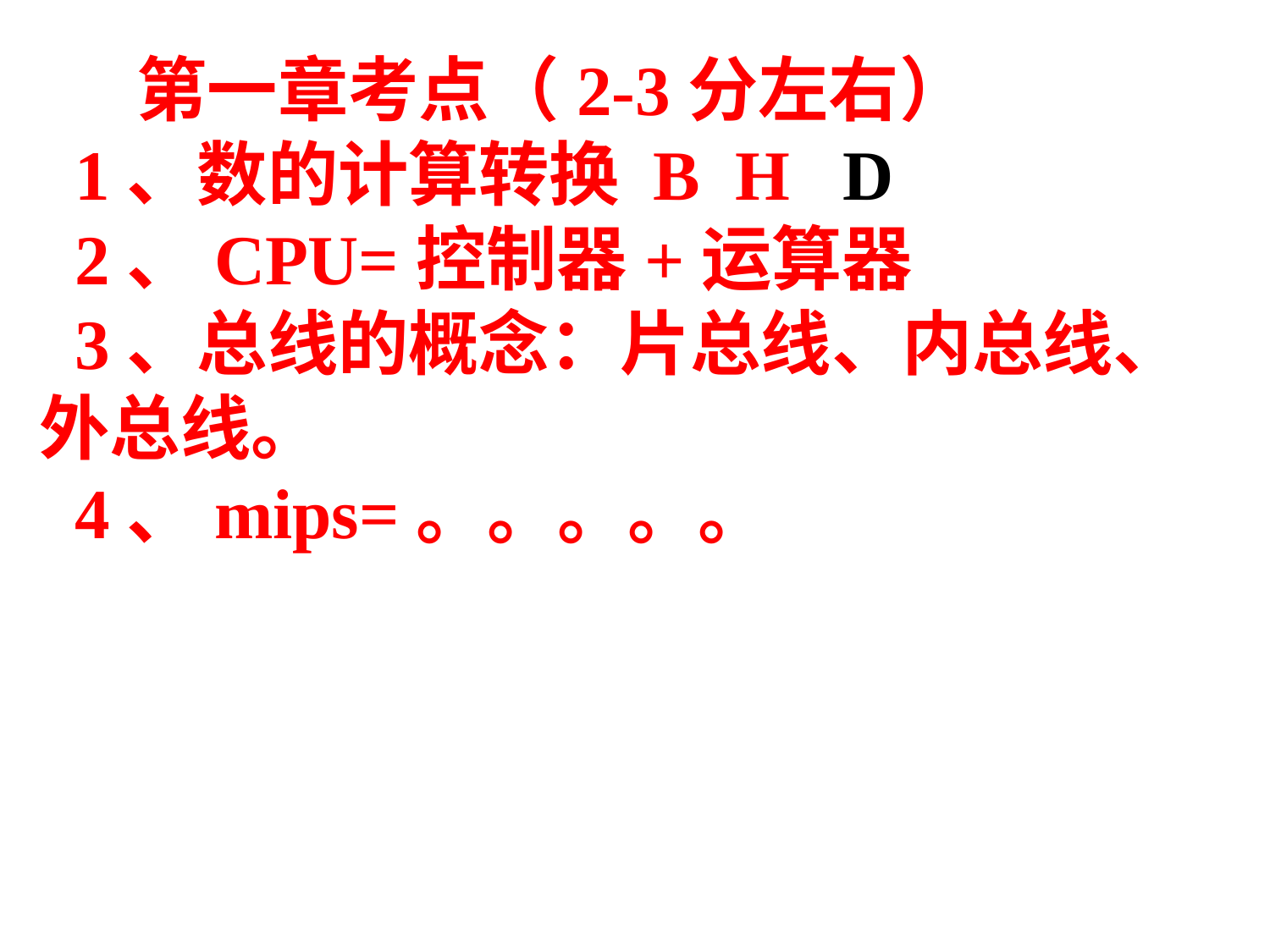

第一章考点（2-3分左右）
  1、数的计算转换 B  H   D
  2、CPU=控制器+运算器
  3、总线的概念：片总线、内总线、外总线。
  4、mips=。。。。。